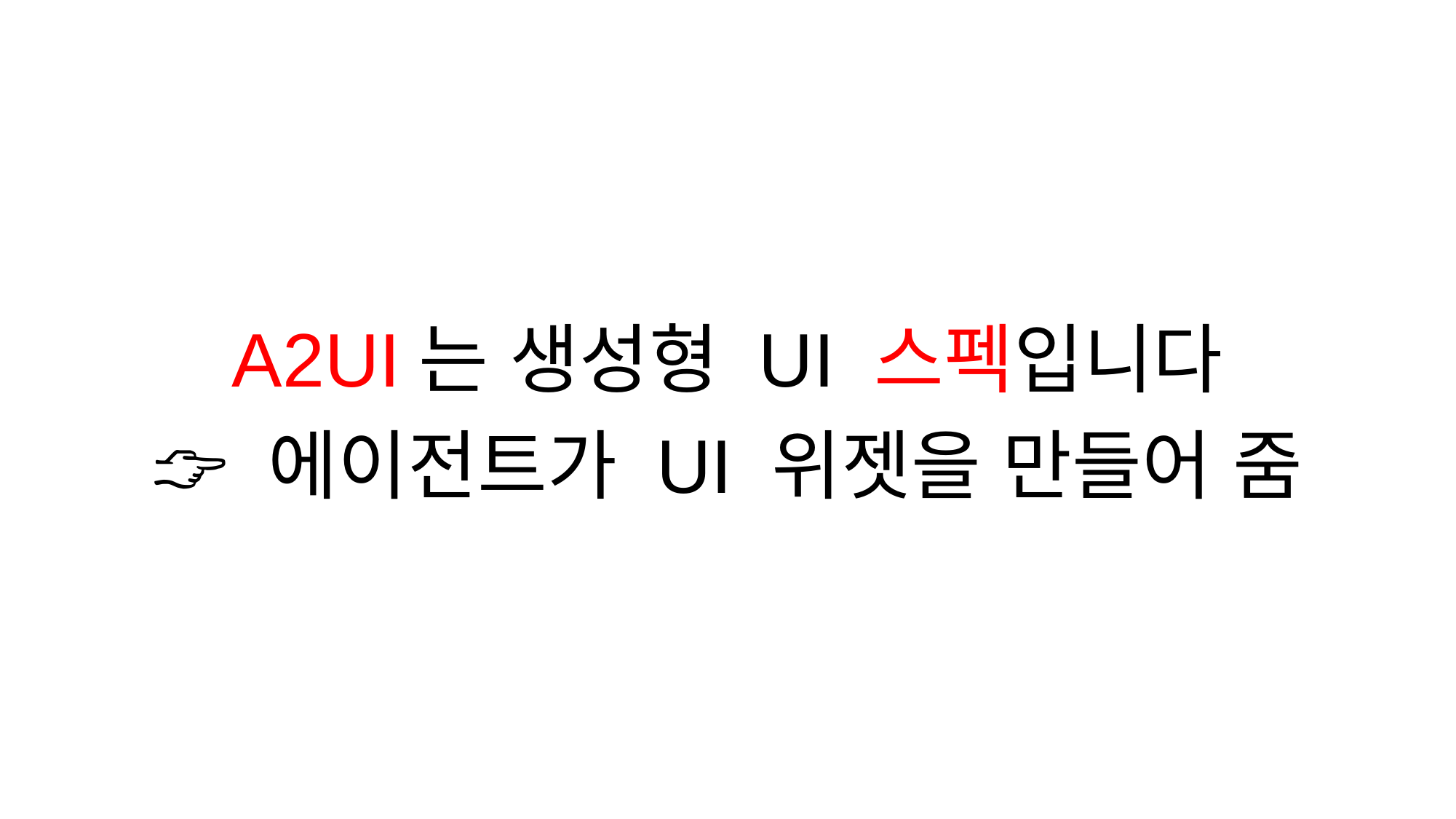

A2UI는 생성형 UI 스펙입니다
👉 에이전트가 UI 위젯을 만들어 줌